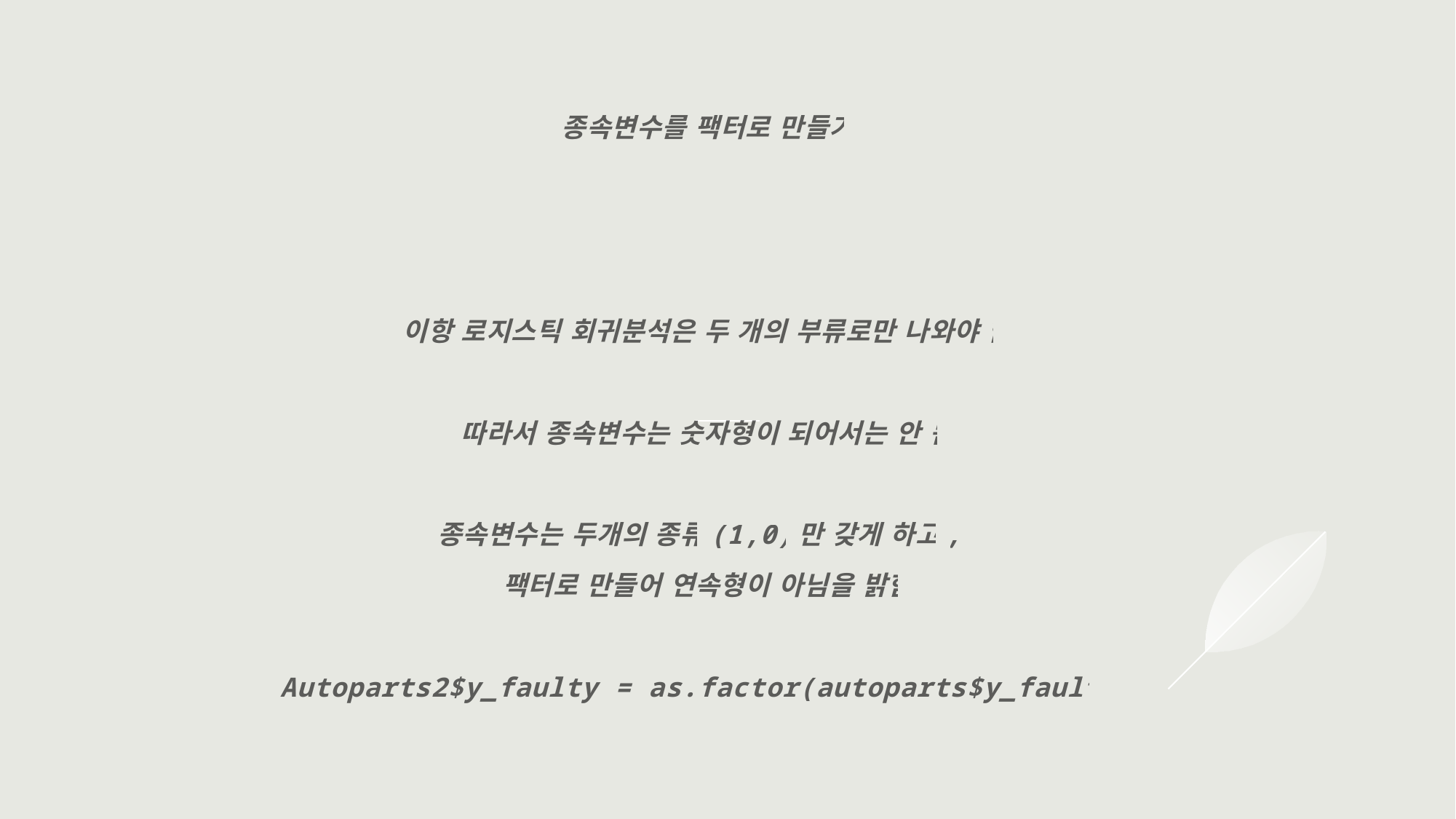

#
종속변수를 팩터로 만들기

이항 로지스틱 회귀분석은 두 개의 부류로만 나와야 함

따라서 종속변수는 숫자형이 되어서는 안 됨

종속변수는 두개의 종류(1,0)만 갖게 하고,
팩터로 만들어 연속형이 아님을 밝힘

Autoparts2$y_faulty = as.factor(autoparts$y_faulty)